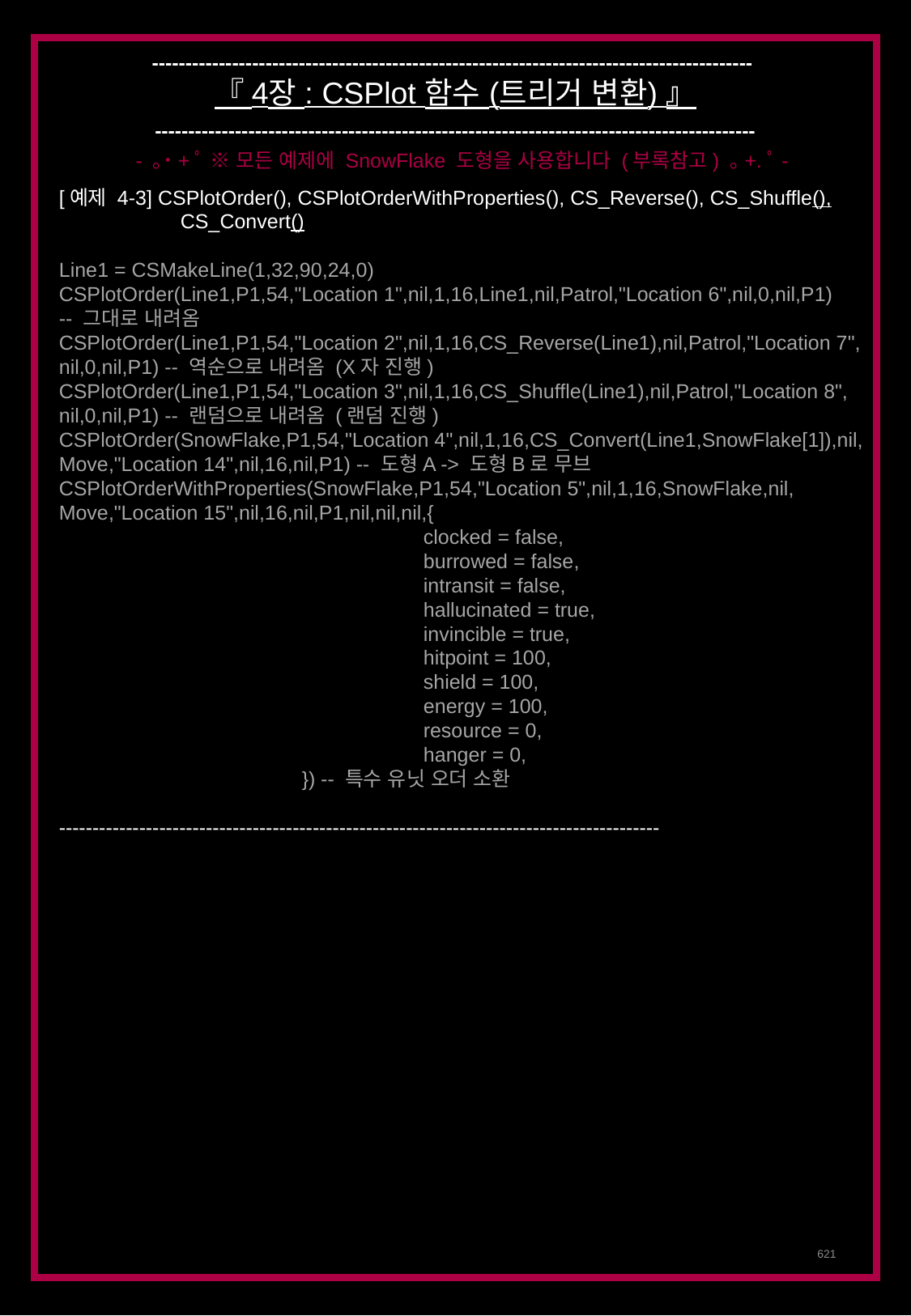

------------------------------------------------------------------------------------------
『 4장 : CSPlot 함수 (트리거 변환) 』
------------------------------------------------------------------------------------------
- ｡˙+ﾟ ※ 모든 예제에 SnowFlake 도형을 사용합니다 (부록참고) ｡+.ﾟ-
[예제 4-3] CSPlotOrder(), CSPlotOrderWithProperties(), CS_Reverse(), CS_Shuffle(),
 	CS_Convert()

Line1 = CSMakeLine(1,32,90,24,0)
CSPlotOrder(Line1,P1,54,"Location 1",nil,1,16,Line1,nil,Patrol,"Location 6",nil,0,nil,P1)
-- 그대로 내려옴
CSPlotOrder(Line1,P1,54,"Location 2",nil,1,16,CS_Reverse(Line1),nil,Patrol,"Location 7",
nil,0,nil,P1) -- 역순으로 내려옴 (X자 진행)
CSPlotOrder(Line1,P1,54,"Location 3",nil,1,16,CS_Shuffle(Line1),nil,Patrol,"Location 8",
nil,0,nil,P1) -- 랜덤으로 내려옴 (랜덤 진행)
CSPlotOrder(SnowFlake,P1,54,"Location 4",nil,1,16,CS_Convert(Line1,SnowFlake[1]),nil,
Move,"Location 14",nil,16,nil,P1) -- 도형A -> 도형B로 무브
CSPlotOrderWithProperties(SnowFlake,P1,54,"Location 5",nil,1,16,SnowFlake,nil,
Move,"Location 15",nil,16,nil,P1,nil,nil,nil,{
			clocked = false,
			burrowed = false,
			intransit = false,
			hallucinated = true,
			invincible = true,
			hitpoint = 100,
			shield = 100,
			energy = 100,
			resource = 0,
			hanger = 0,
		}) -- 특수 유닛 오더 소환

------------------------------------------------------------------------------------------
621